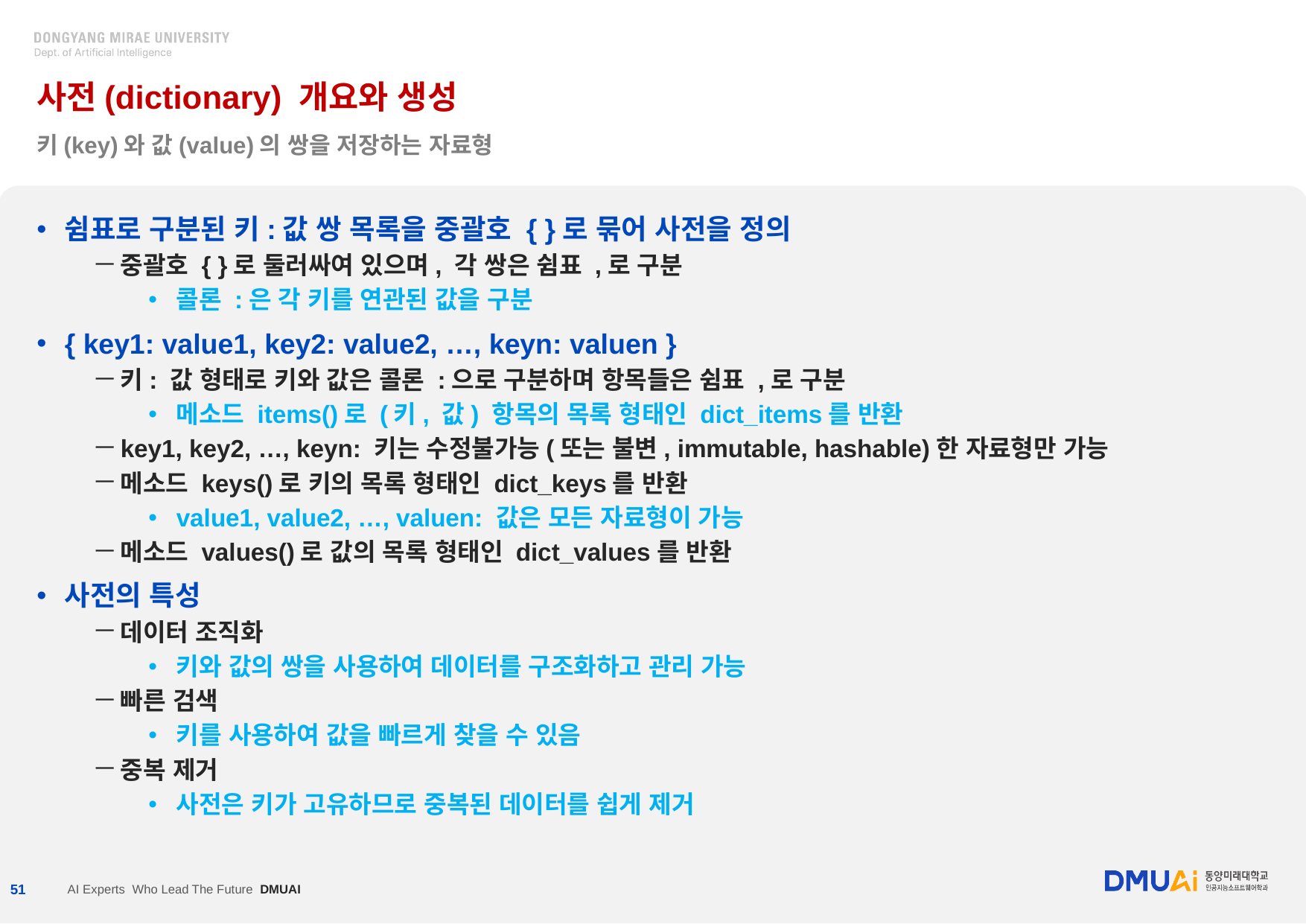

# 사전(dictionary) 개요와 생성
키(key)와 값(value)의 쌍을 저장하는 자료형
쉼표로 구분된 키:값 쌍 목록을 중괄호 { }로 묶어 사전을 정의
중괄호 { }로 둘러싸여 있으며, 각 쌍은 쉼표 ,로 구분
콜론 :은 각 키를 연관된 값을 구분
{ key1: value1, key2: value2, …, keyn: valuen }
키: 값 형태로 키와 값은 콜론 :으로 구분하며 항목들은 쉼표 ,로 구분
메소드 items()로 (키, 값) 항목의 목록 형태인 dict_items를 반환
key1, key2, …, keyn: 키는 수정불가능(또는 불변, immutable, hashable)한 자료형만 가능
메소드 keys()로 키의 목록 형태인 dict_keys를 반환
value1, value2, …, valuen: 값은 모든 자료형이 가능
메소드 values()로 값의 목록 형태인 dict_values를 반환
사전의 특성
데이터 조직화
키와 값의 쌍을 사용하여 데이터를 구조화하고 관리 가능
빠른 검색
키를 사용하여 값을 빠르게 찾을 수 있음
중복 제거
사전은 키가 고유하므로 중복된 데이터를 쉽게 제거